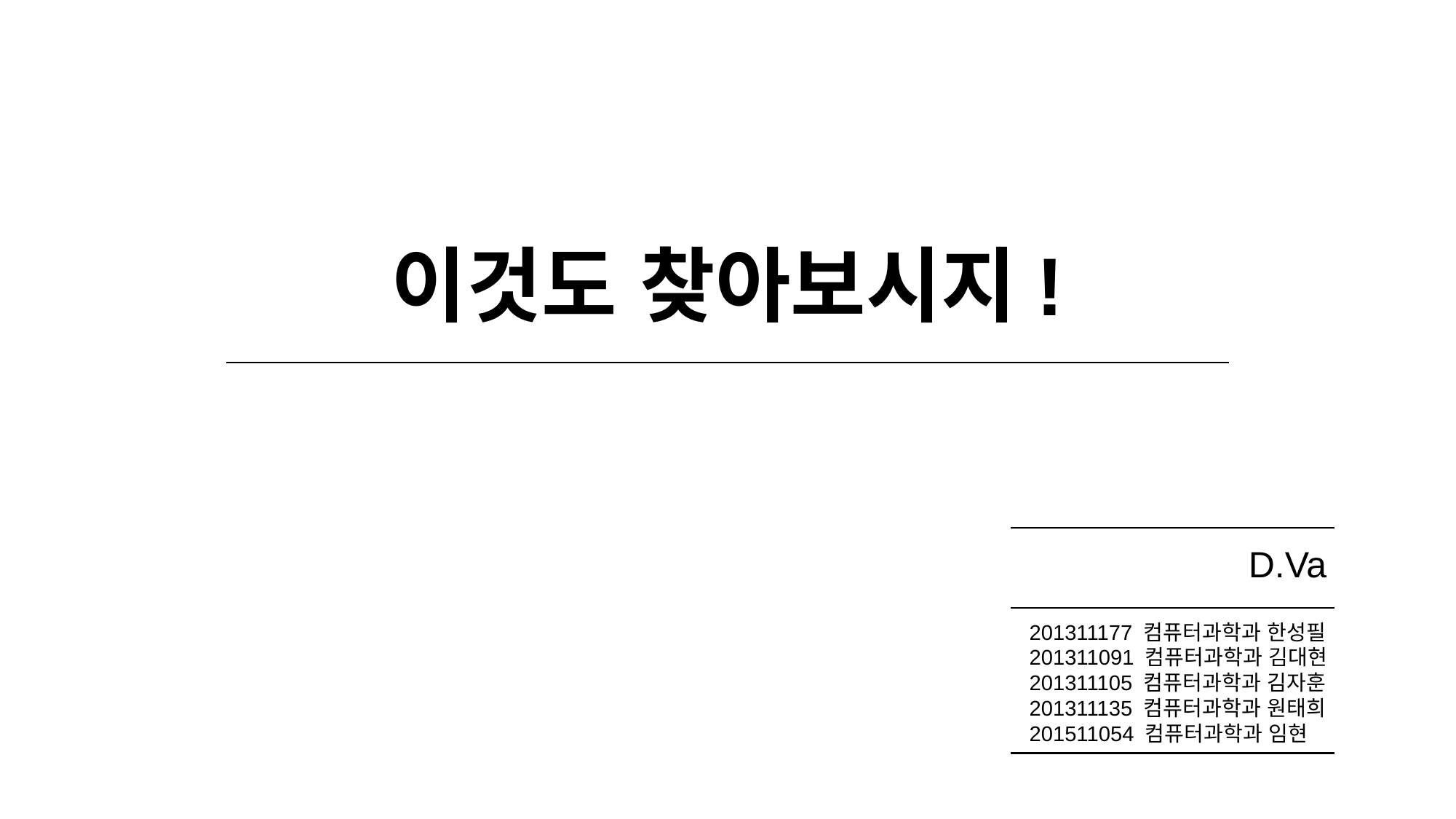

이것도 찾아보시지!
D.Va
201311177 컴퓨터과학과 한성필
201311091 컴퓨터과학과 김대현
201311105 컴퓨터과학과 김자훈
201311135 컴퓨터과학과 원태희
201511054 컴퓨터과학과 임현